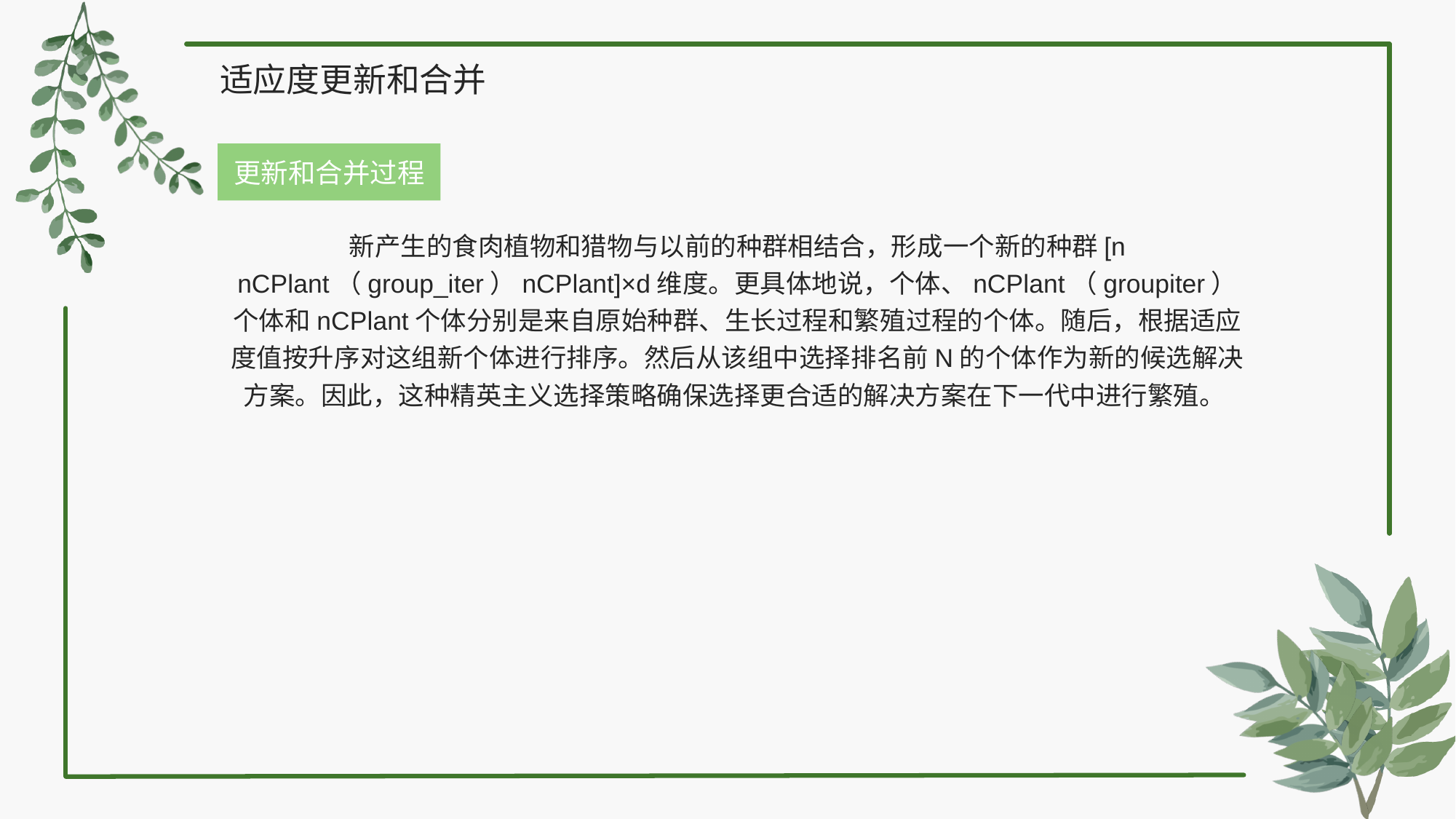

适应度更新和合并
更新和合并过程

新产生的食肉植物和猎物与以前的种群相结合，形成一个新的种群[n nCPlant（group_iter）nCPlant]×d维度。更具体地说，个体、nCPlant（groupiter）个体和nCPlant个体分别是来自原始种群、生长过程和繁殖过程的个体。随后，根据适应度值按升序对这组新个体进行排序。然后从该组中选择排名前N的个体作为新的候选解决方案。因此，这种精英主义选择策略确保选择更合适的解决方案在下一代中进行繁殖。